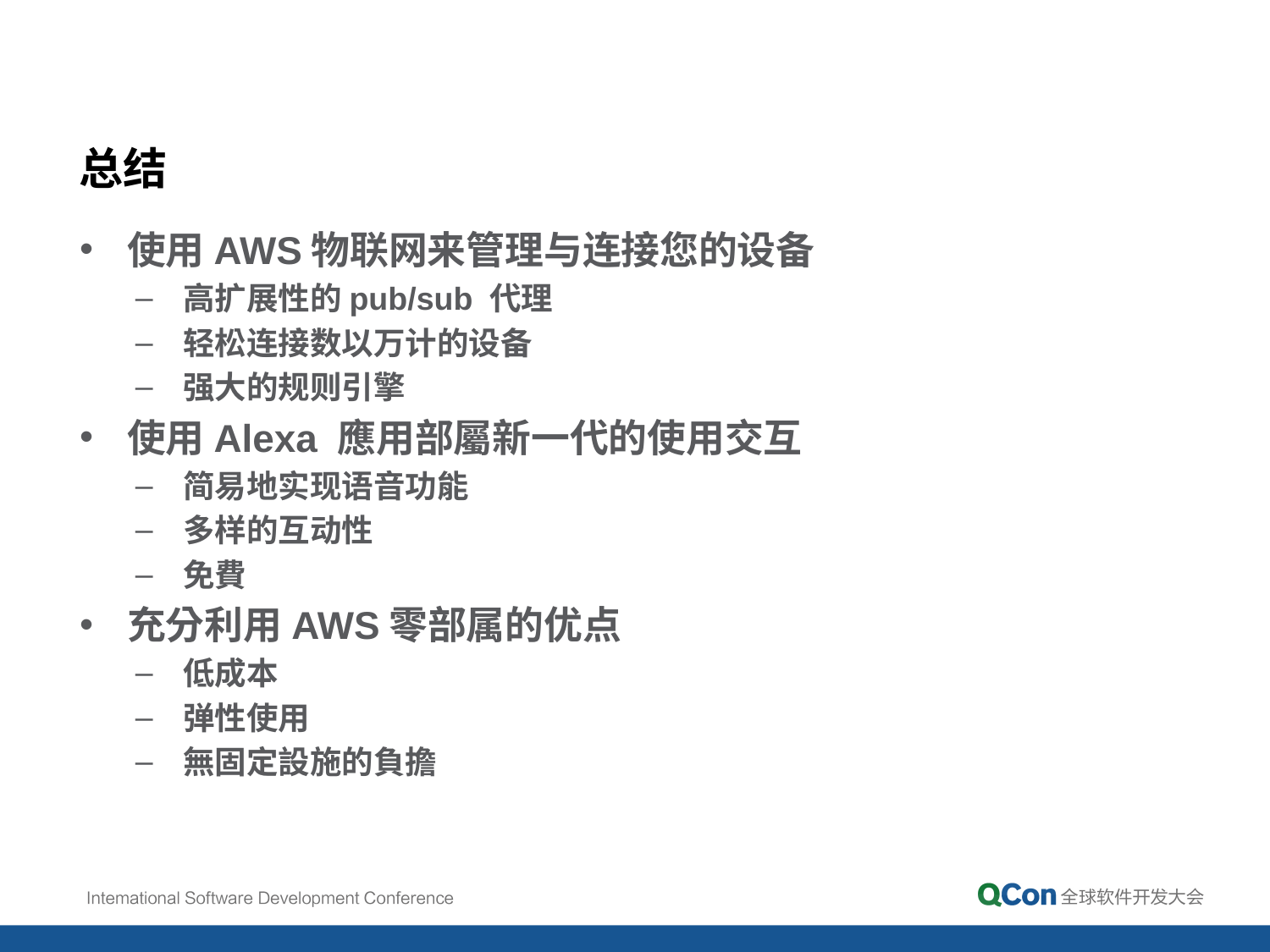

总结
使用AWS物联网来管理与连接您的设备
高扩展性的pub/sub 代理
轻松连接数以万计的设备
强大的规则引擎
使用Alexa 應用部屬新一代的使用交互
简易地实现语音功能
多样的互动性
免費
充分利用AWS零部属的优点
低成本
弹性使用
無固定設施的負擔